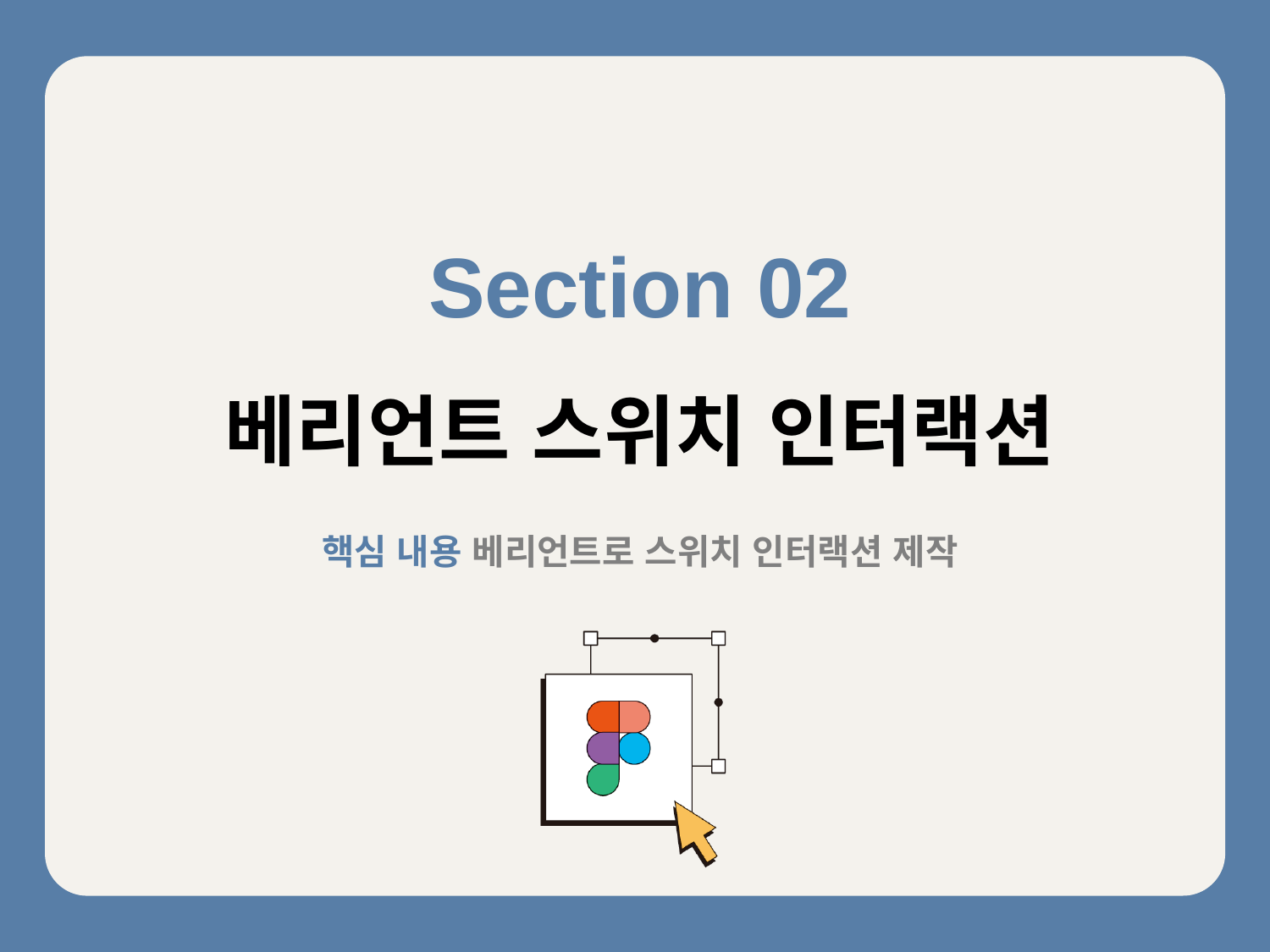

Section 02
베리언트 스위치 인터랙션
핵심 내용 베리언트로 스위치 인터랙션 제작